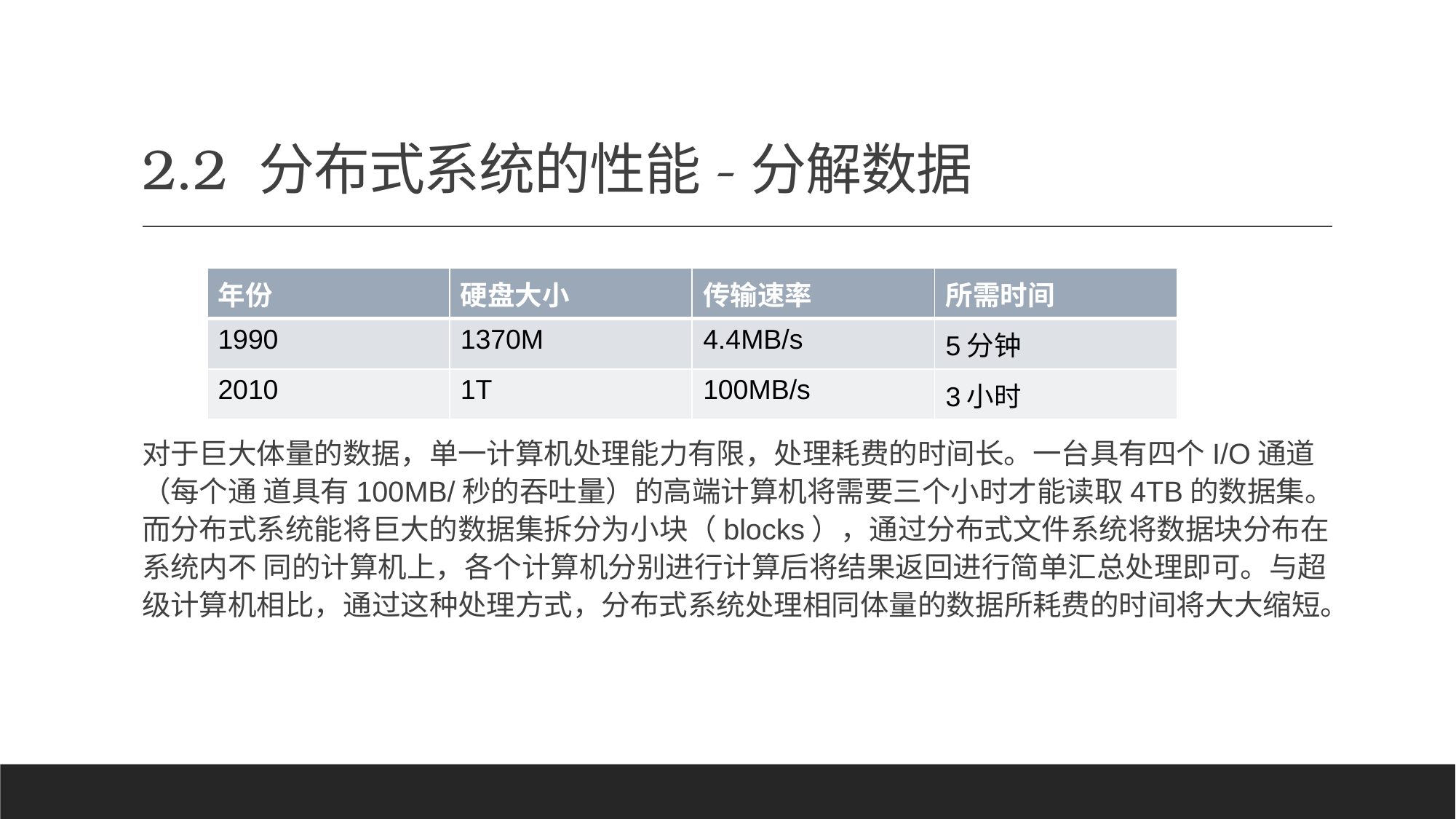

# 2.2 分布式系统的性能-分解数据

对于巨大体量的数据，单一计算机处理能力有限，处理耗费的时间长。一台具有四个I/O通道（每个通 道具有100MB/秒的吞吐量）的高端计算机将需要三个小时才能读取4TB的数据集。 而分布式系统能将巨大的数据集拆分为小块（blocks），通过分布式文件系统将数据块分布在系统内不 同的计算机上，各个计算机分别进行计算后将结果返回进行简单汇总处理即可。与超级计算机相比，通过这种处理方式，分布式系统处理相同体量的数据所耗费的时间将大大缩短。

| 年份 | 硬盘大小 | 传输速率 | 所需时间 |
| --- | --- | --- | --- |
| 1990 | 1370M | 4.4MB/s | 5分钟 |
| 2010 | 1T | 100MB/s | 3小时 |